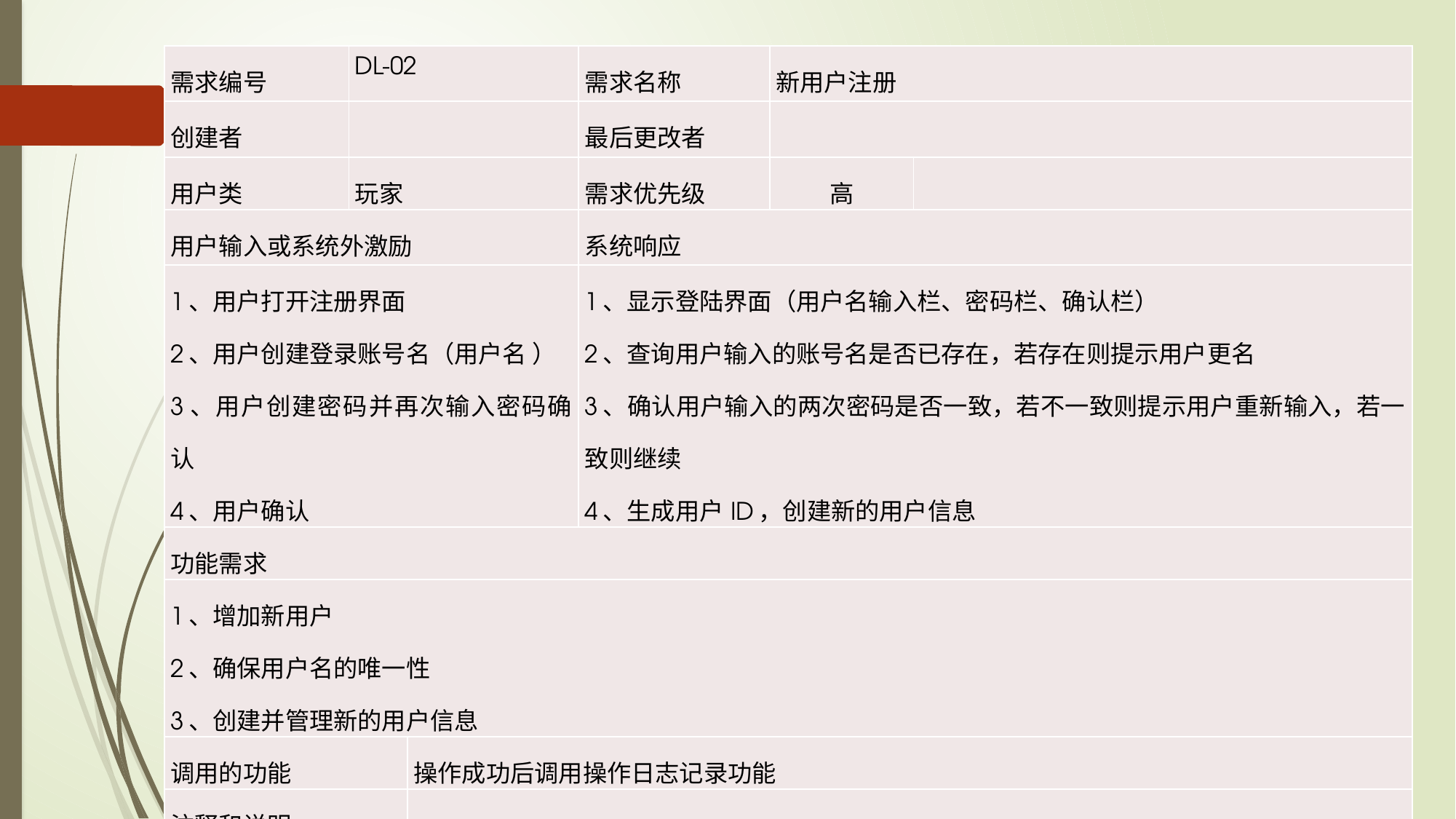

| 需求编号 | DL-02 |  | 需求名称 | 新用户注册 |  |
| --- | --- | --- | --- | --- | --- |
| 创建者 |  |  | 最后更改者 |  |  |
| 用户类 | 玩家 |  | 需求优先级 | 高 |  |
| 用户输入或系统外激励 |  |  | 系统响应 |  |  |
| 1、用户打开注册界面 2、用户创建登录账号名（用户名 ） 3、用户创建密码并再次输入密码确认 4、用户确认 |  |  | 1、显示登陆界面（用户名输入栏、密码栏、确认栏） 2、查询用户输入的账号名是否已存在，若存在则提示用户更名 3、确认用户输入的两次密码是否一致，若不一致则提示用户重新输入，若一致则继续 4、生成用户ID，创建新的用户信息 |  |  |
| 功能需求 |  |  |  |  |  |
| 1、增加新用户 2、确保用户名的唯一性 3、创建并管理新的用户信息 |  |  |  |  |  |
| 调用的功能 |  | 操作成功后调用操作日志记录功能 |  |  |  |
| 注释和说明 |  |  |  |  |  |